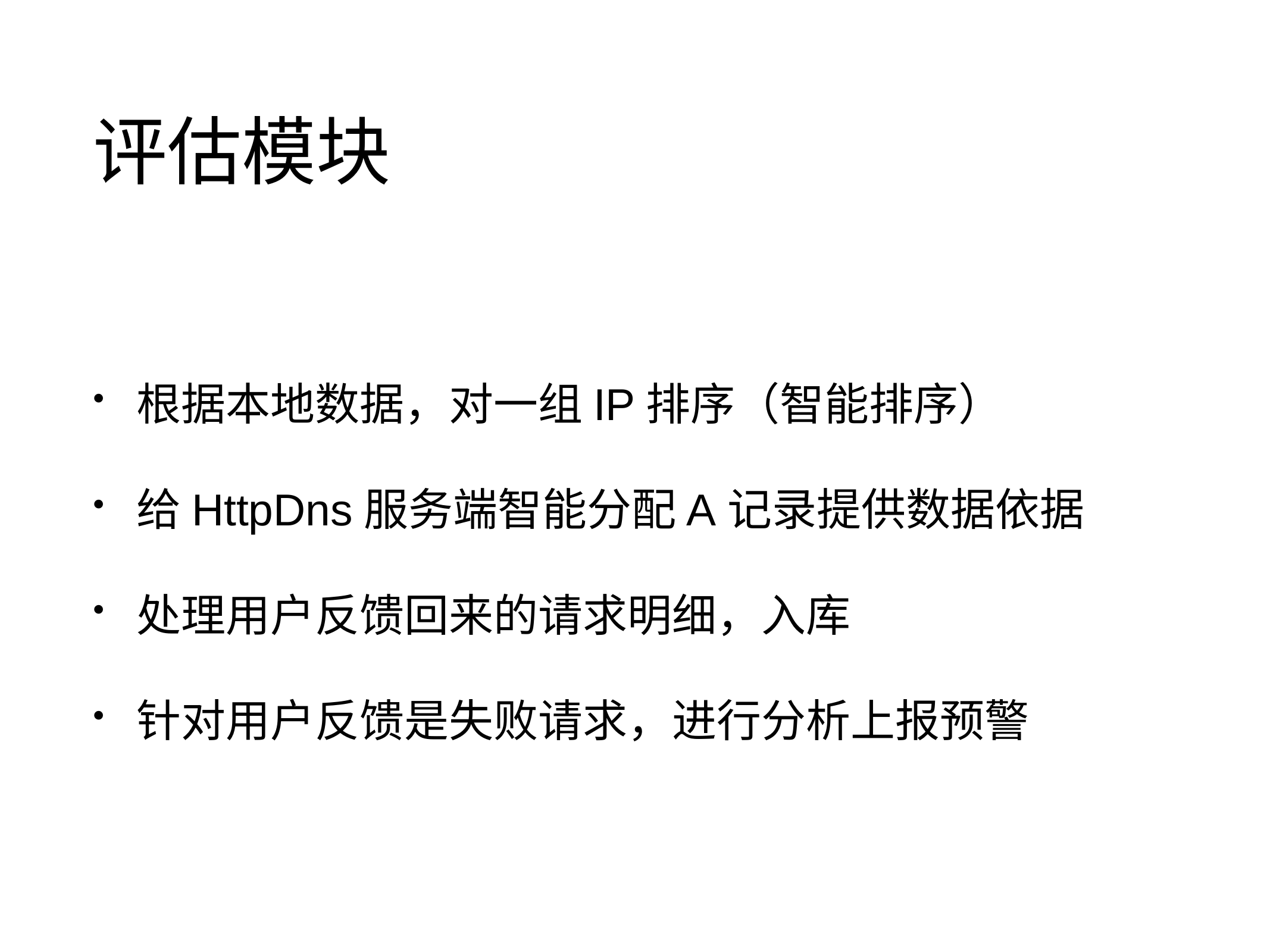

# 评估模块
根据本地数据，对一组IP排序（智能排序）
给HttpDns服务端智能分配A记录提供数据依据
处理用户反馈回来的请求明细，入库
针对用户反馈是失败请求，进行分析上报预警